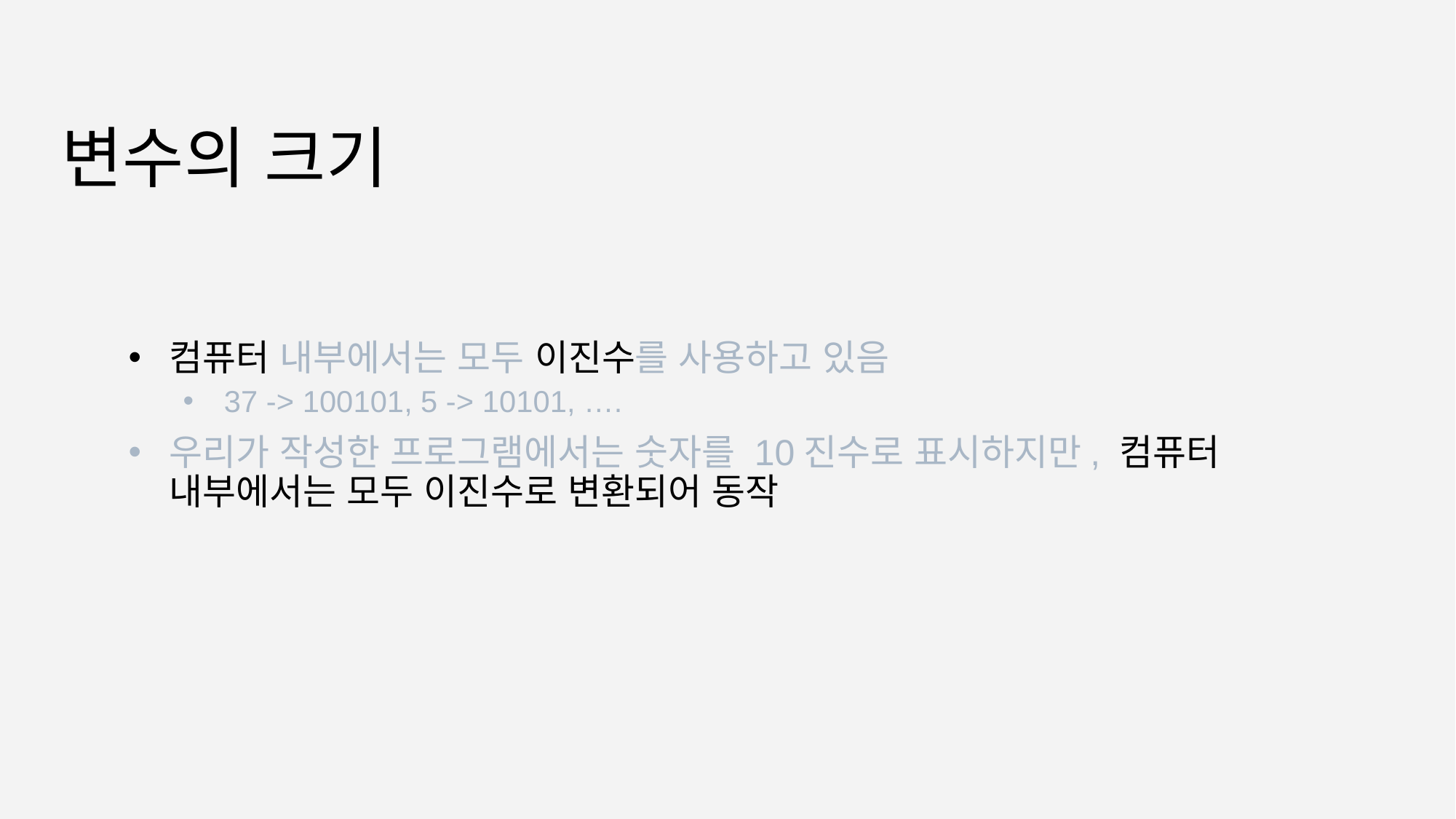

# 변수의 크기
컴퓨터 내부에서는 모두 이진수를 사용하고 있음
37 -> 100101, 5 -> 10101, ….
우리가 작성한 프로그램에서는 숫자를 10진수로 표시하지만, 컴퓨터 내부에서는 모두 이진수로 변환되어 동작